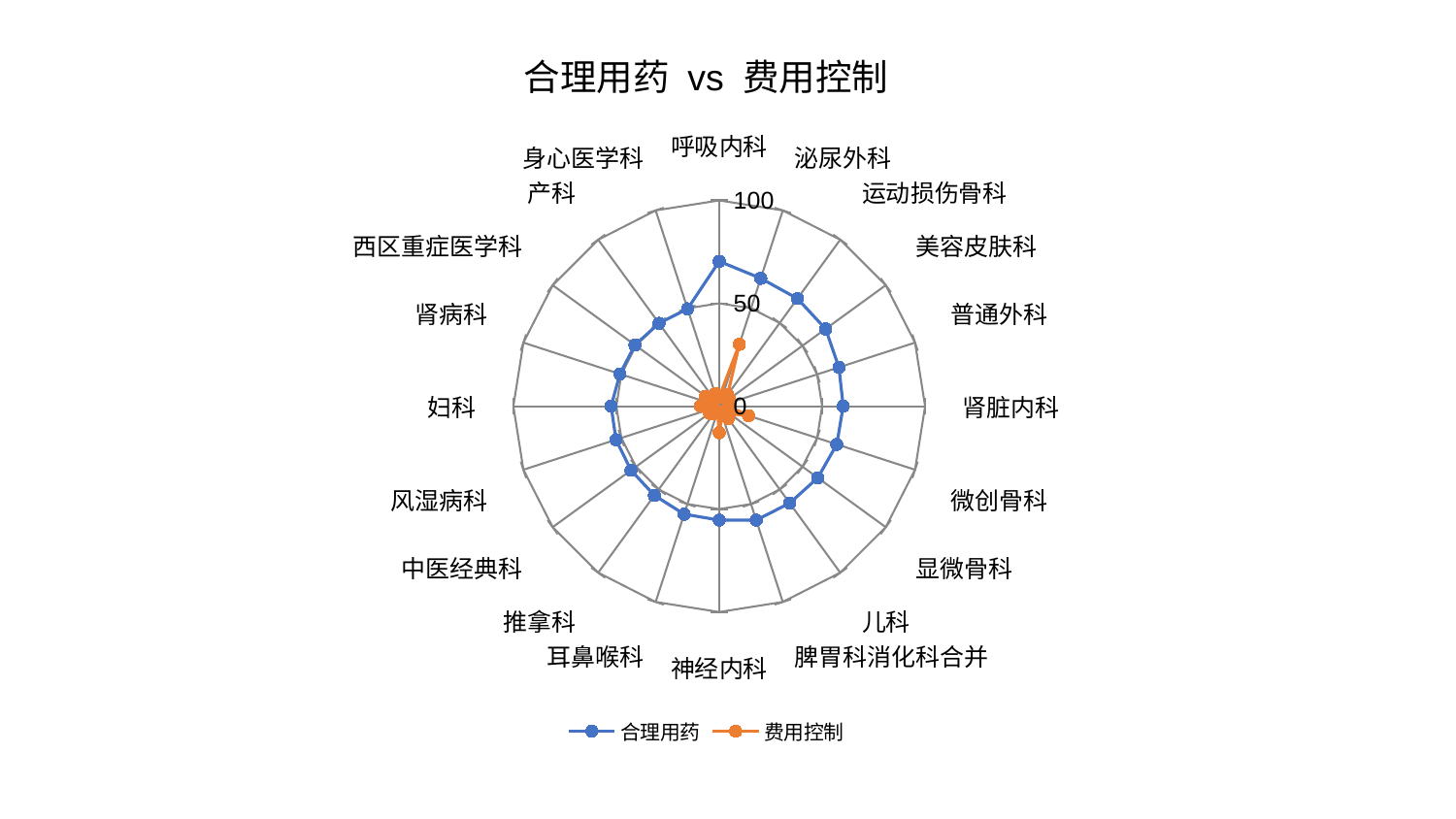

### Chart: 合理用药 vs 费用控制

| Category | 合理用药 | 费用控制 |
|---|---|---|
| 呼吸内科 | 70.39995189874375 | 4.399901740665859 |
| 泌尿外科 | 65.331000528944 | 31.662425594756485 |
| 运动损伤骨科 | 64.62614760711159 | 6.9801756627628775 |
| 美容皮肤科 | 63.86985346157741 | 6.066558872803315 |
| 普通外科 | 61.12753090332298 | 5.438495469259218 |
| 肾脏内科 | 60.23074437603978 | 4.396791649898912 |
| 微创骨科 | 60.05357137392282 | 15.004570171067217 |
| 显微骨科 | 59.20423289293852 | 6.208202183832214 |
| 儿科 | 58.256711012788095 | 7.454085844987949 |
| 脾胃科消化科合并 | 58.19508136675486 | 4.612450858174931 |
| 神经内科 | 55.34681221707413 | 12.870239505393318 |
| 耳鼻喉科 | 55.177457349308156 | 2.6534236554498256 |
| 推拿科 | 53.58476174164801 | 4.470074109381936 |
| 中医经典科 | 52.991415673234094 | 5.884856573838471 |
| 风湿病科 | 52.742657615701646 | 3.0106522700581424 |
| 妇科 | 52.5208143782802 | 9.161048473322927 |
| 肾病科 | 50.72357209962596 | 3.7115551526214587 |
| 西区重症医学科 | 50.61166503040873 | 8.21568599658545 |
| 产科 | 49.769520420039036 | 3.8422044365923496 |
| 身心医学科 | 49.75184596335179 | 6.3770267391976825 |
53